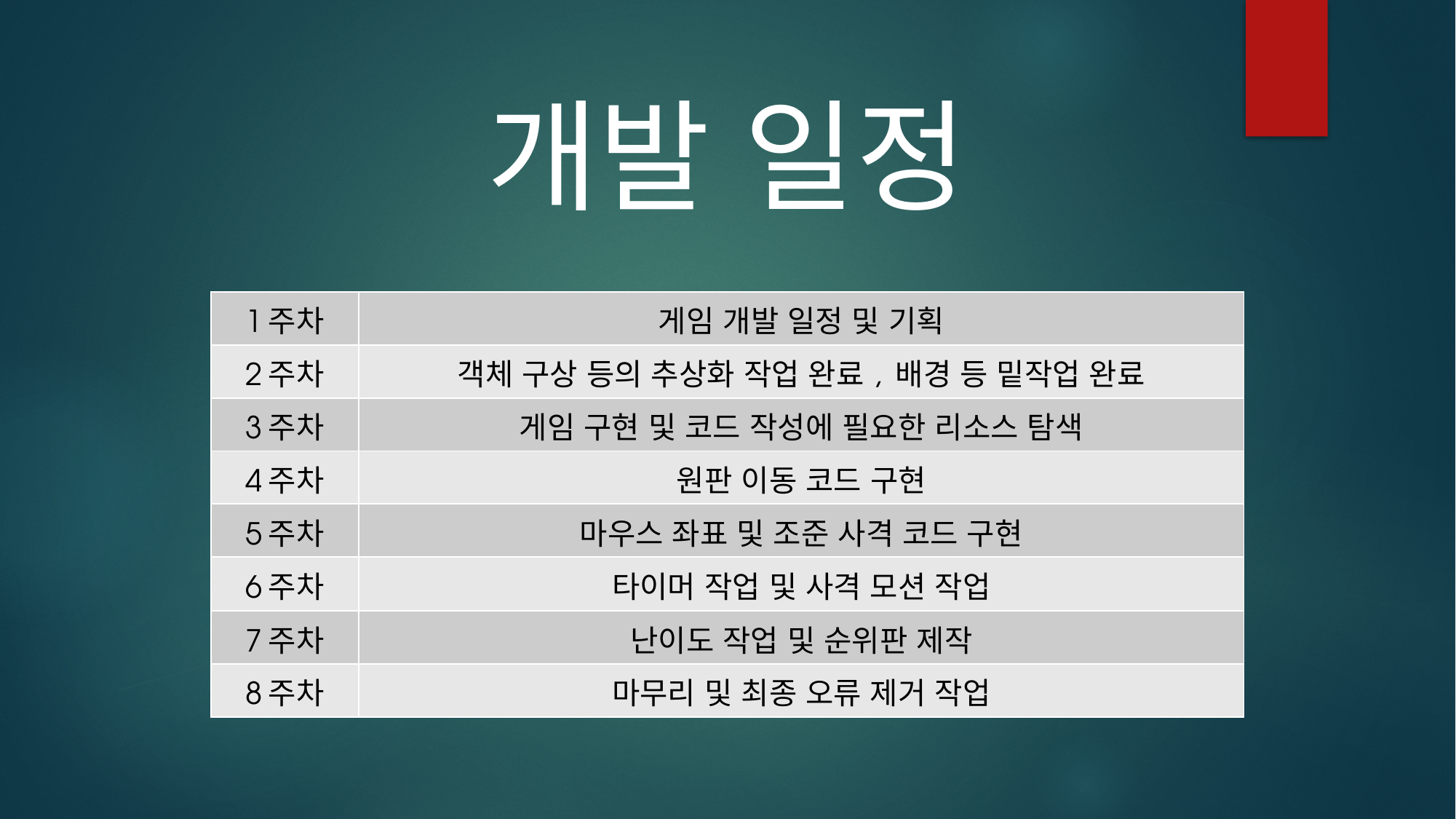

개발 일정
| 1주차 | 게임 개발 일정 및 기획 |
| --- | --- |
| 2주차 | 객체 구상 등의 추상화 작업 완료, 배경 등 밑작업 완료 |
| 3주차 | 게임 구현 및 코드 작성에 필요한 리소스 탐색 |
| 4주차 | 원판 이동 코드 구현 |
| 5주차 | 마우스 좌표 및 조준 사격 코드 구현 |
| 6주차 | 타이머 작업 및 사격 모션 작업 |
| 7주차 | 난이도 작업 및 순위판 제작 |
| 8주차 | 마무리 및 최종 오류 제거 작업 |